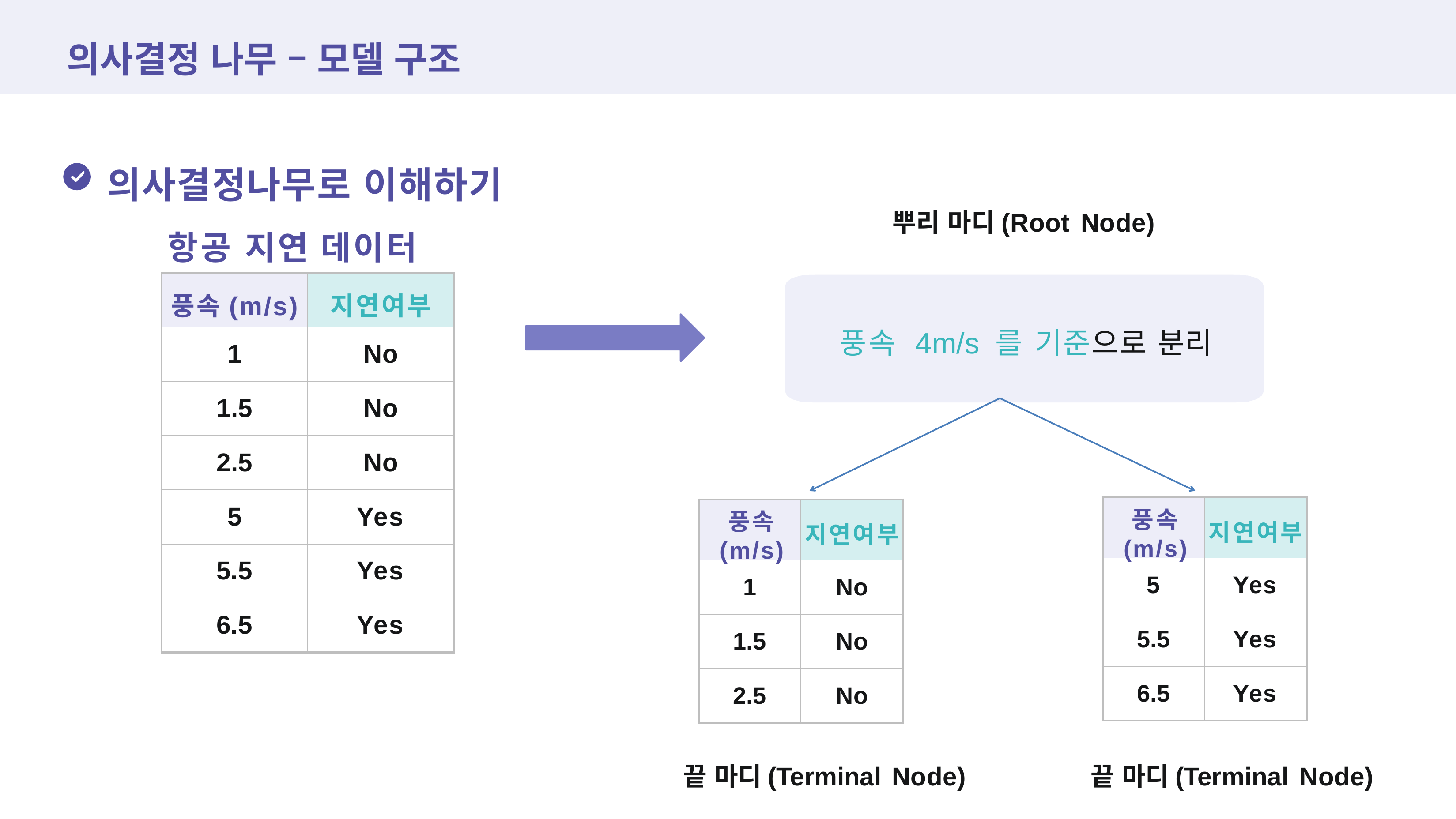

# 의사결정 나무 – 모델 구조
의사결정나무로 이해하기

뿌리 마디(Root Node)
항공 지연 데이터
| 풍속(m/s) | 지연여부 |
| --- | --- |
| 1 | No |
| 1.5 | No |
| 2.5 | No |
| 5 | Yes |
| 5.5 | Yes |
| 6.5 | Yes |

풍속 4m/s 를 기준으로 분리
| 풍속 (m/s) | 지연여부 |
| --- | --- |
| 5 | Yes |
| 5.5 | Yes |
| 6.5 | Yes |
| 풍속 (m/s) | 지연여부 |
| --- | --- |
| 1 | No |
| 1.5 | No |
| 2.5 | No |

끝 마디(Terminal Node)
끝 마디(Terminal Node)